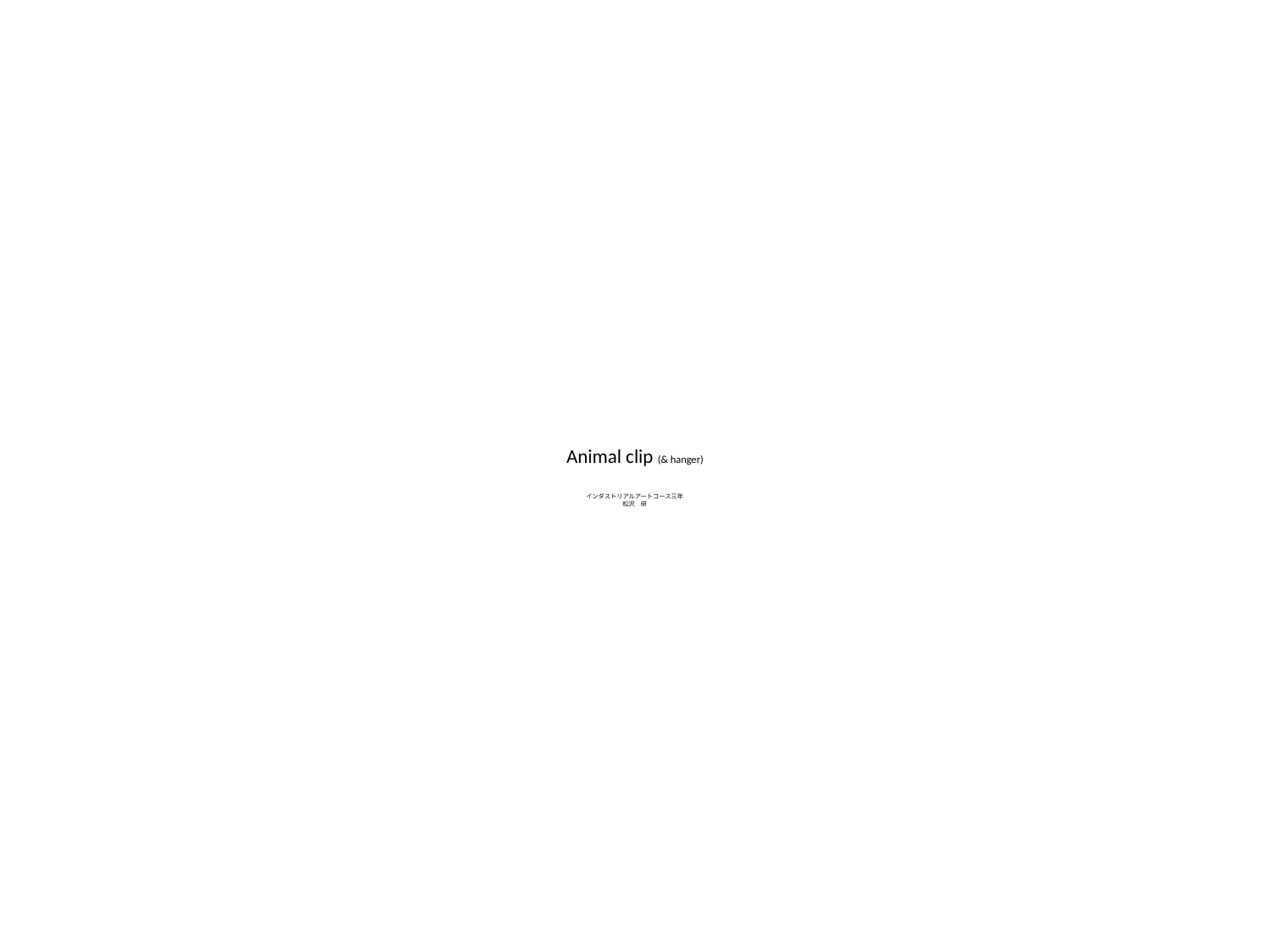

# Animal clip (& hanger) インダストリアルアートコース三年 松沢　研